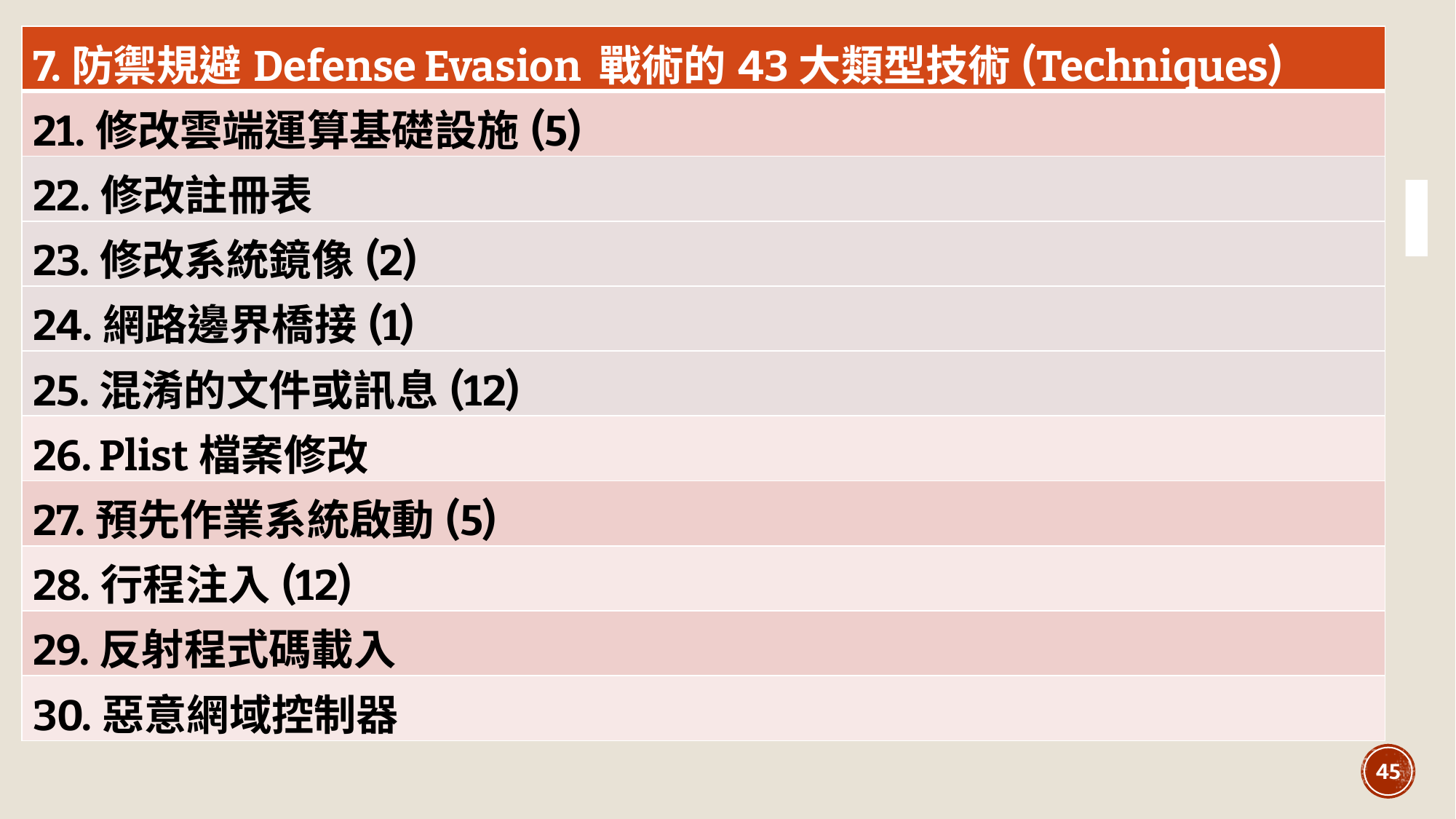

| 7.防禦規避Defense Evasion 戰術的43大類型技術(Techniques) |
| --- |
| 21.修改雲端運算基礎設施(5) |
| 22.修改註冊表 |
| 23.修改系統鏡像(2) |
| 24.網路邊界橋接(1) |
| 25.混淆的文件或訊息(12) |
| 26. Plist檔案修改 |
| 27.預先作業系統啟動(5) |
| 28.行程注入(12) |
| 29.反射程式碼載入 |
| 30.惡意網域控制器 |

45